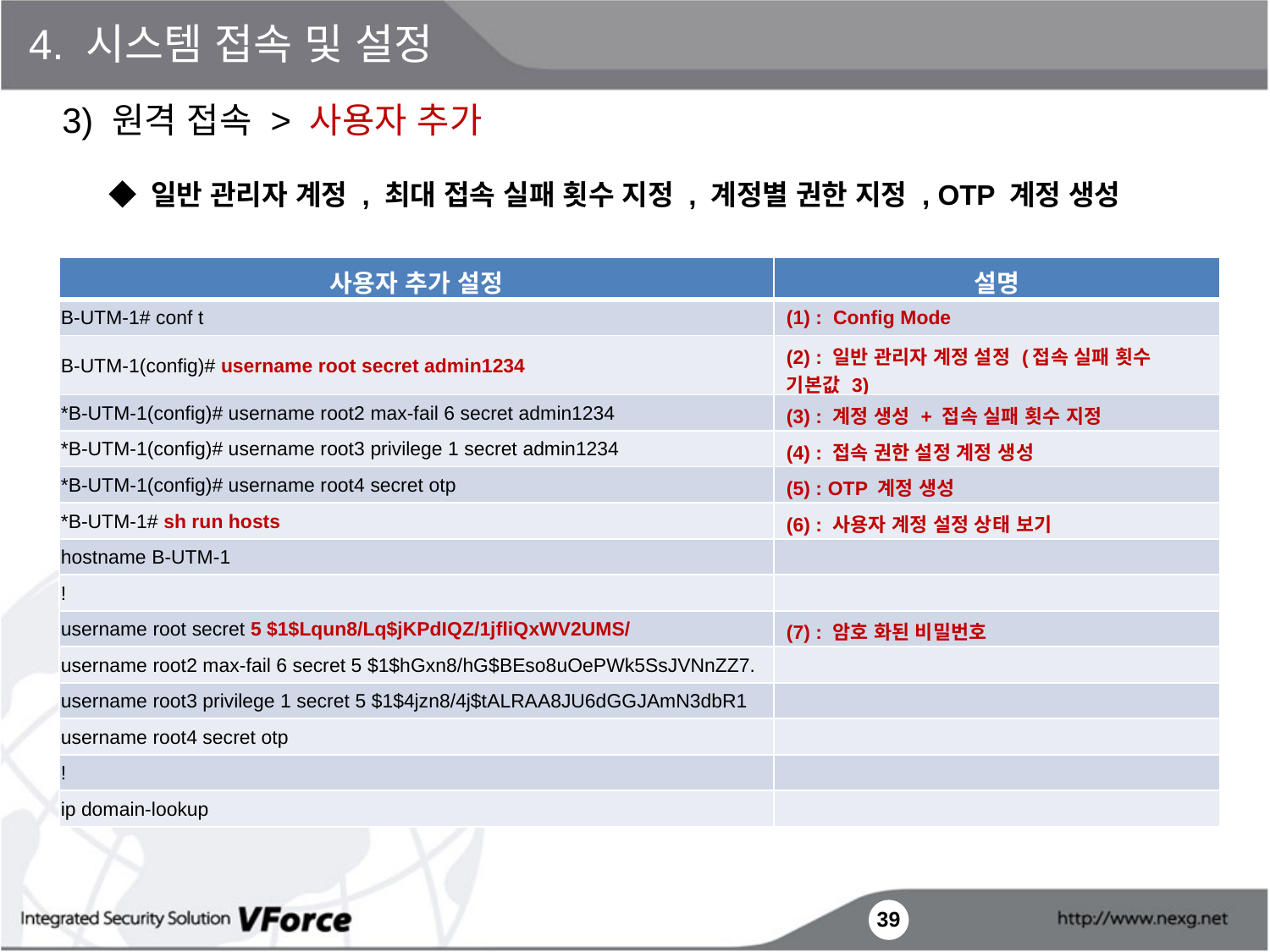

4. 시스템 접속 및 설정
3) 원격 접속 > 사용자 추가
◆ 일반 관리자 계정 , 최대 접속 실패 횟수 지정 , 계정별 권한 지정 , OTP 계정 생성
| 사용자 추가 설정 | 설명 |
| --- | --- |
| B-UTM-1# conf t | (1) : Config Mode |
| B-UTM-1(config)# username root secret admin1234 | (2) : 일반 관리자 계정 설정 (접속 실패 횟수 기본값 3) |
| \*B-UTM-1(config)# username root2 max-fail 6 secret admin1234 | (3) : 계정 생성 + 접속 실패 횟수 지정 |
| \*B-UTM-1(config)# username root3 privilege 1 secret admin1234 | (4) : 접속 권한 설정 계정 생성 |
| \*B-UTM-1(config)# username root4 secret otp | (5) : OTP 계정 생성 |
| \*B-UTM-1# sh run hosts | (6) : 사용자 계정 설정 상태 보기 |
| hostname B-UTM-1 |  |
| ! |  |
| username root secret 5 $1$Lqun8/Lq$jKPdIQZ/1jfliQxWV2UMS/ | (7) : 암호 화된 비밀번호 |
| username root2 max-fail 6 secret 5 $1$hGxn8/hG$BEso8uOePWk5SsJVNnZZ7. |  |
| username root3 privilege 1 secret 5 $1$4jzn8/4j$tALRAA8JU6dGGJAmN3dbR1 |  |
| username root4 secret otp |  |
| ! |  |
| ip domain-lookup |  |